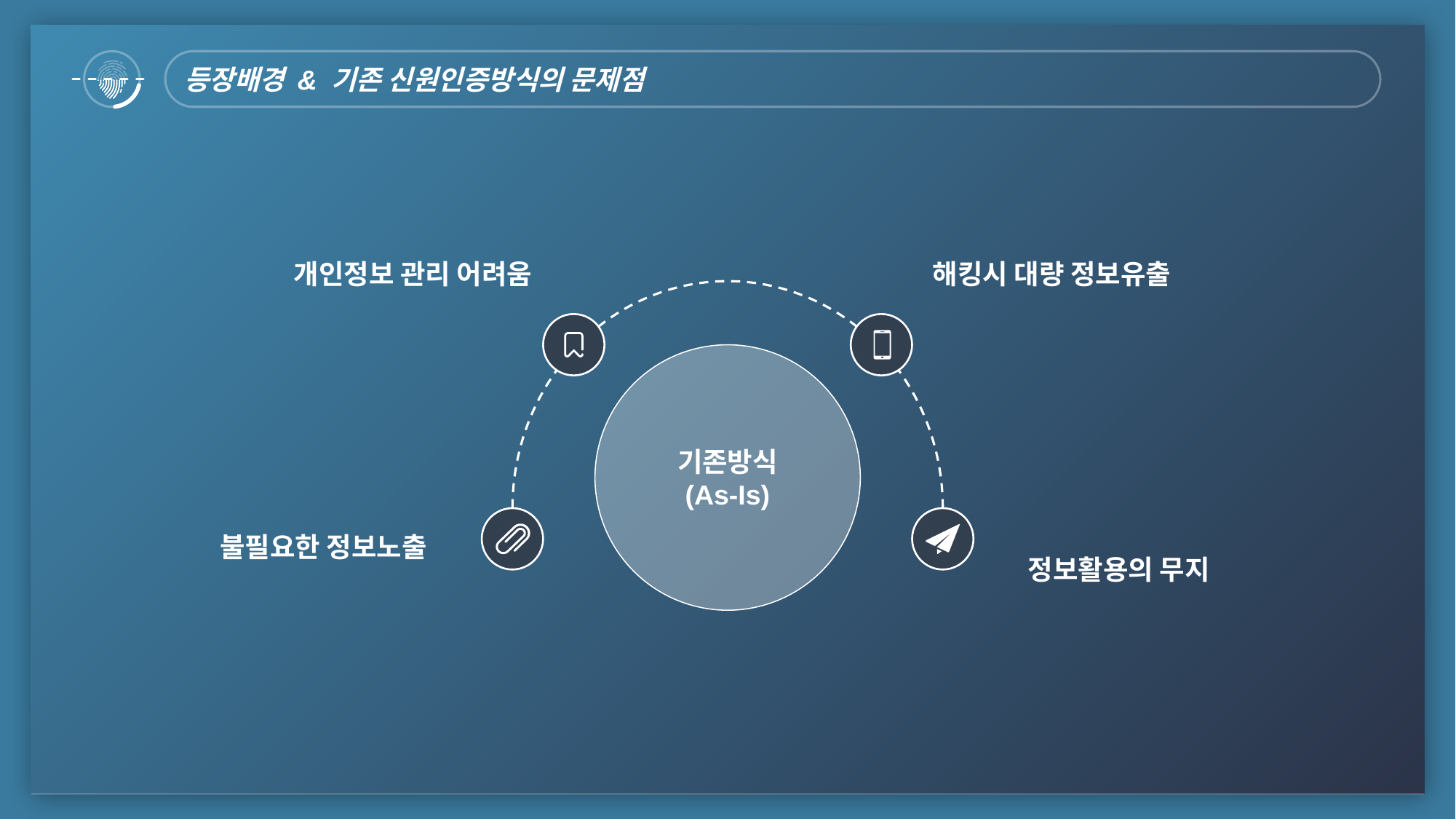

등장배경 & 기존 신원인증방식의 문제점

개인정보 관리 어려움

해킹시 대량 정보유출

기존방식
(As-Is)
불필요한 정보노출

정보활용의 무지